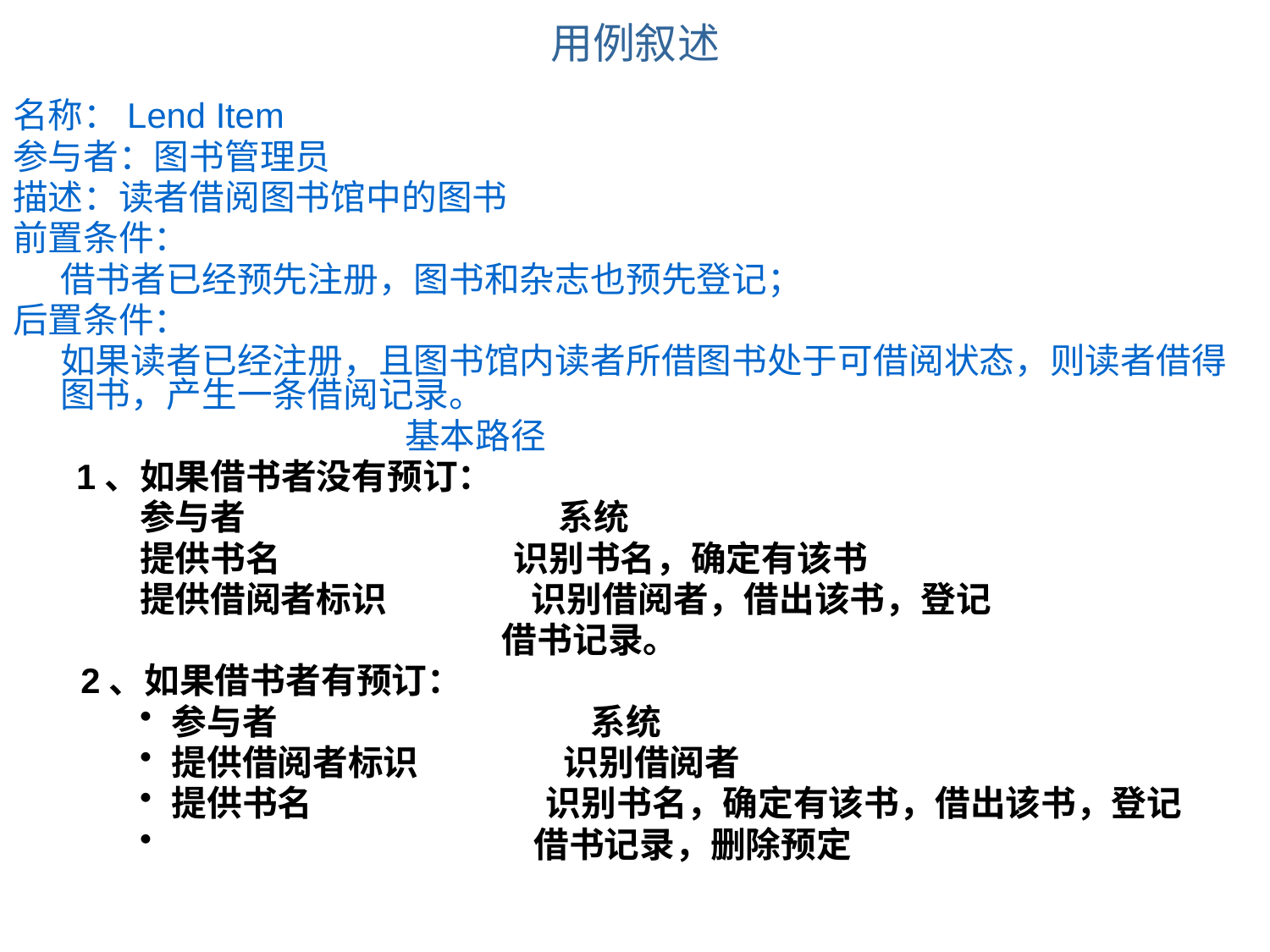

# 用例叙述
名称：Lend Item
参与者：图书管理员
描述：读者借阅图书馆中的图书
前置条件：
	借书者已经预先注册，图书和杂志也预先登记；
后置条件：
	如果读者已经注册，且图书馆内读者所借图书处于可借阅状态，则读者借得图书，产生一条借阅记录。
                                                 基本路径
1、如果借书者没有预订：
参与者                                       系统
提供书名                             识别书名，确定有该书
提供借阅者标识                  识别借阅者，借出该书，登记
                                            借书记录。
       2、如果借书者有预订：
参与者                                       系统
提供借阅者标识                  识别借阅者
提供书名                             识别书名，确定有该书，借出该书，登记
                                            借书记录，删除预定